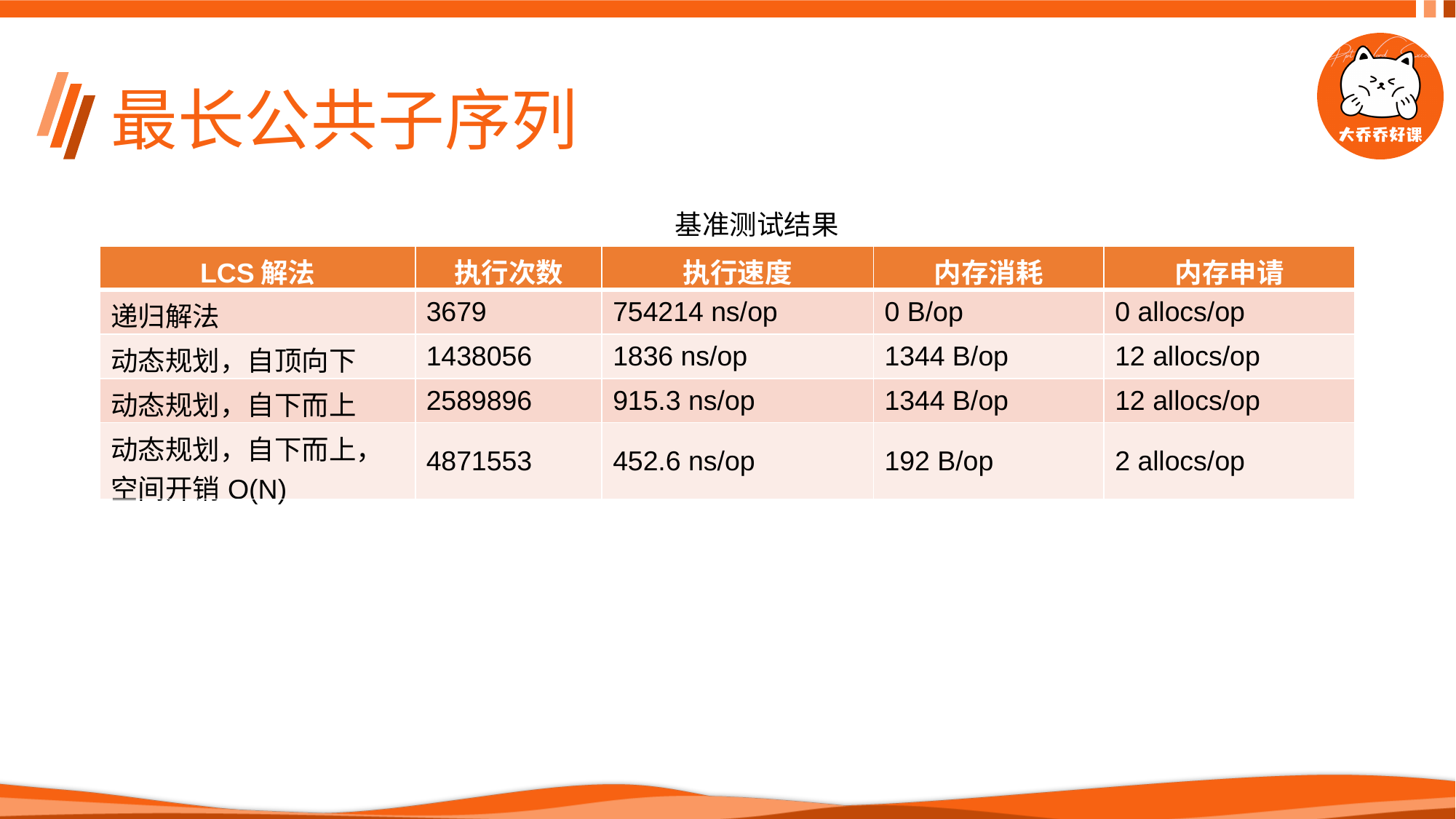

# 最长公共子序列
基准测试结果
| LCS解法 | 执行次数 | 执行速度 | 内存消耗 | 内存申请 |
| --- | --- | --- | --- | --- |
| 递归解法 | 3679 | 754214 ns/op | 0 B/op | 0 allocs/op |
| 动态规划，自顶向下 | 1438056 | 1836 ns/op | 1344 B/op | 12 allocs/op |
| 动态规划，自下而上 | 2589896 | 915.3 ns/op | 1344 B/op | 12 allocs/op |
| 动态规划，自下而上，空间开销O(N) | 4871553 | 452.6 ns/op | 192 B/op | 2 allocs/op |